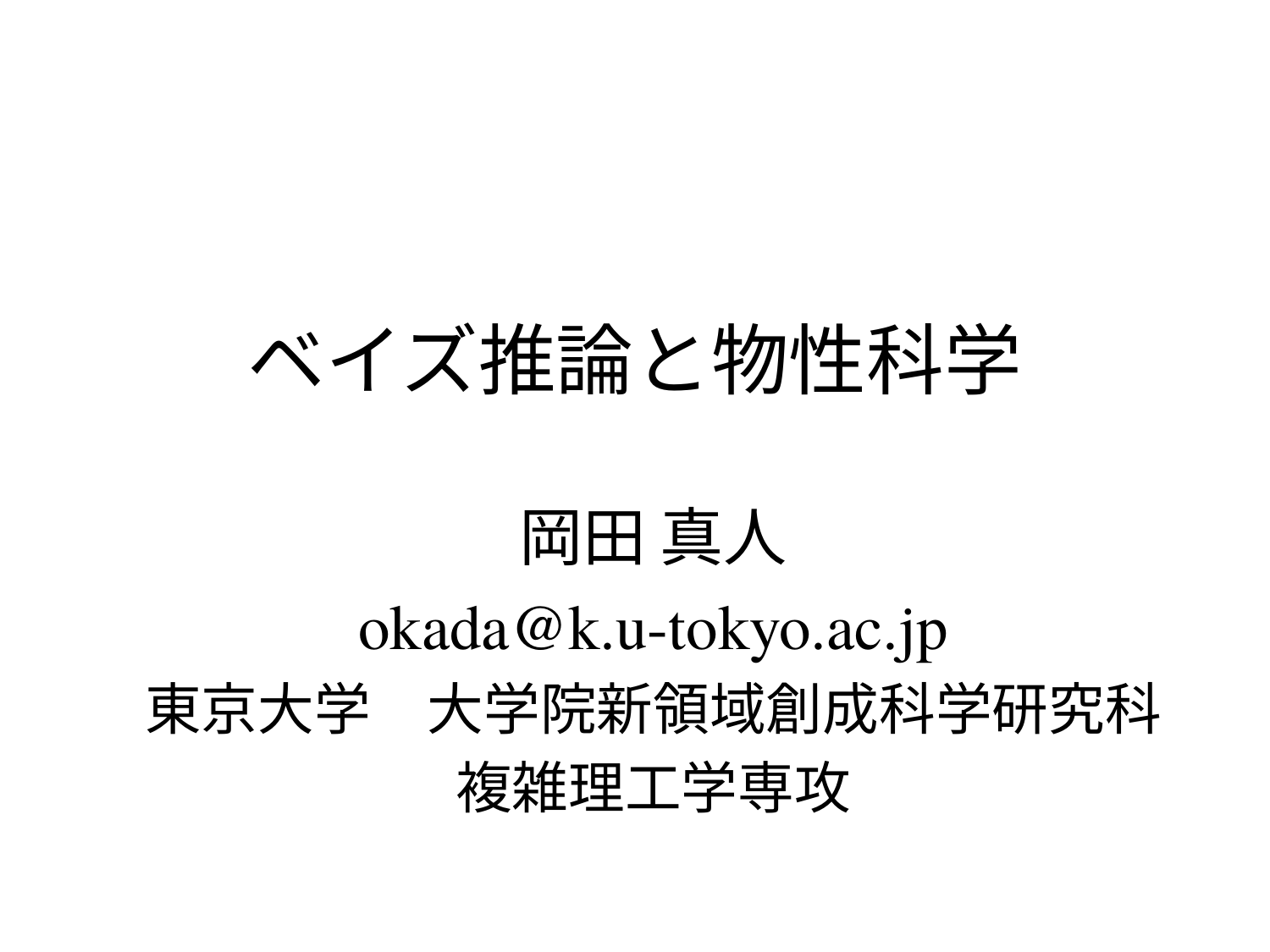

# ベイズ推論と物性科学
岡田 真人
okada@k.u-tokyo.ac.jp
東京大学　大学院新領域創成科学研究科
複雑理工学専攻